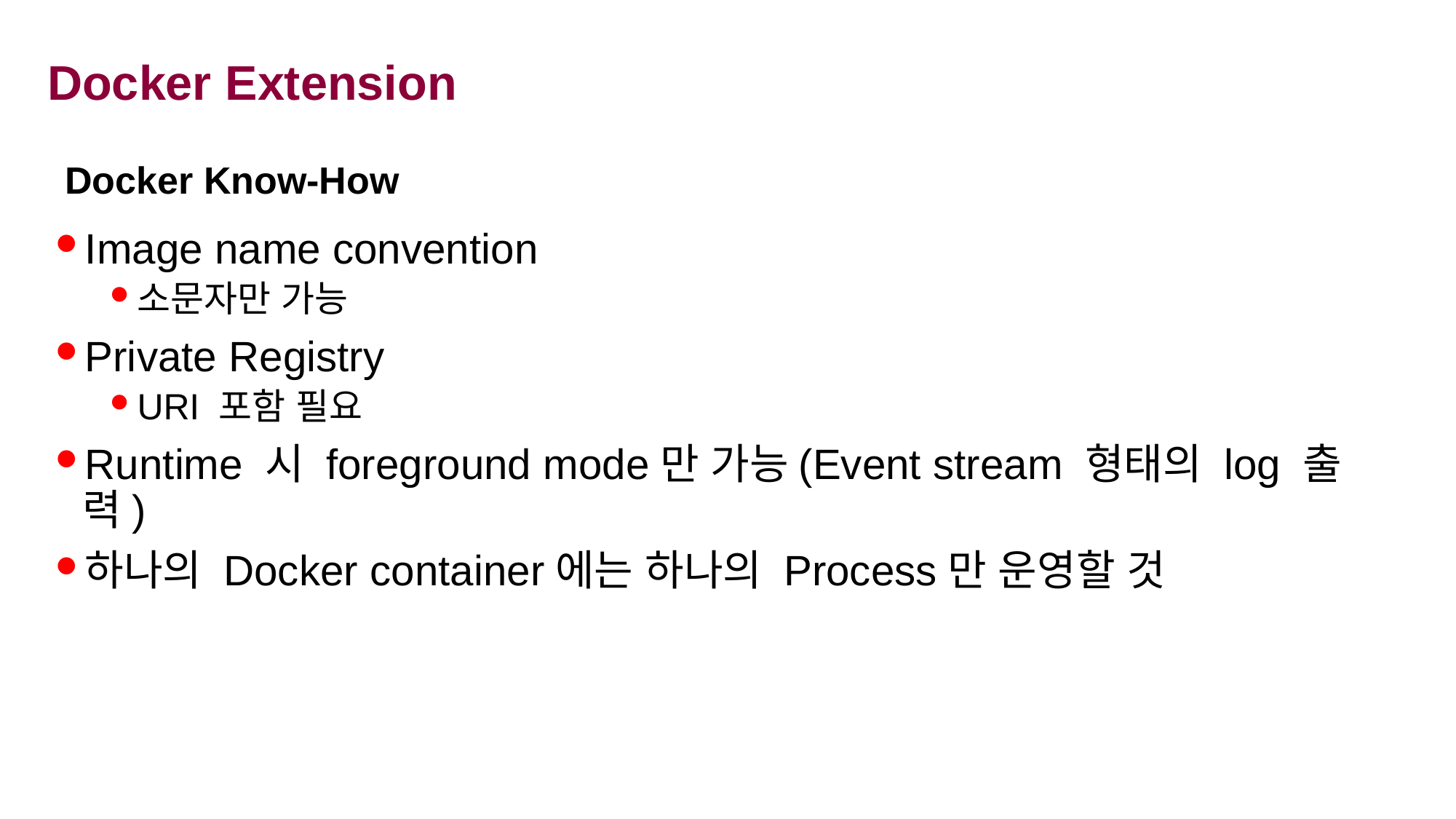

# Docker Extension
Docker Know-How
Image name convention
소문자만 가능
Private Registry
URI 포함 필요
Runtime 시 foreground mode만 가능(Event stream 형태의 log 출력)
하나의 Docker container에는 하나의 Process만 운영할 것